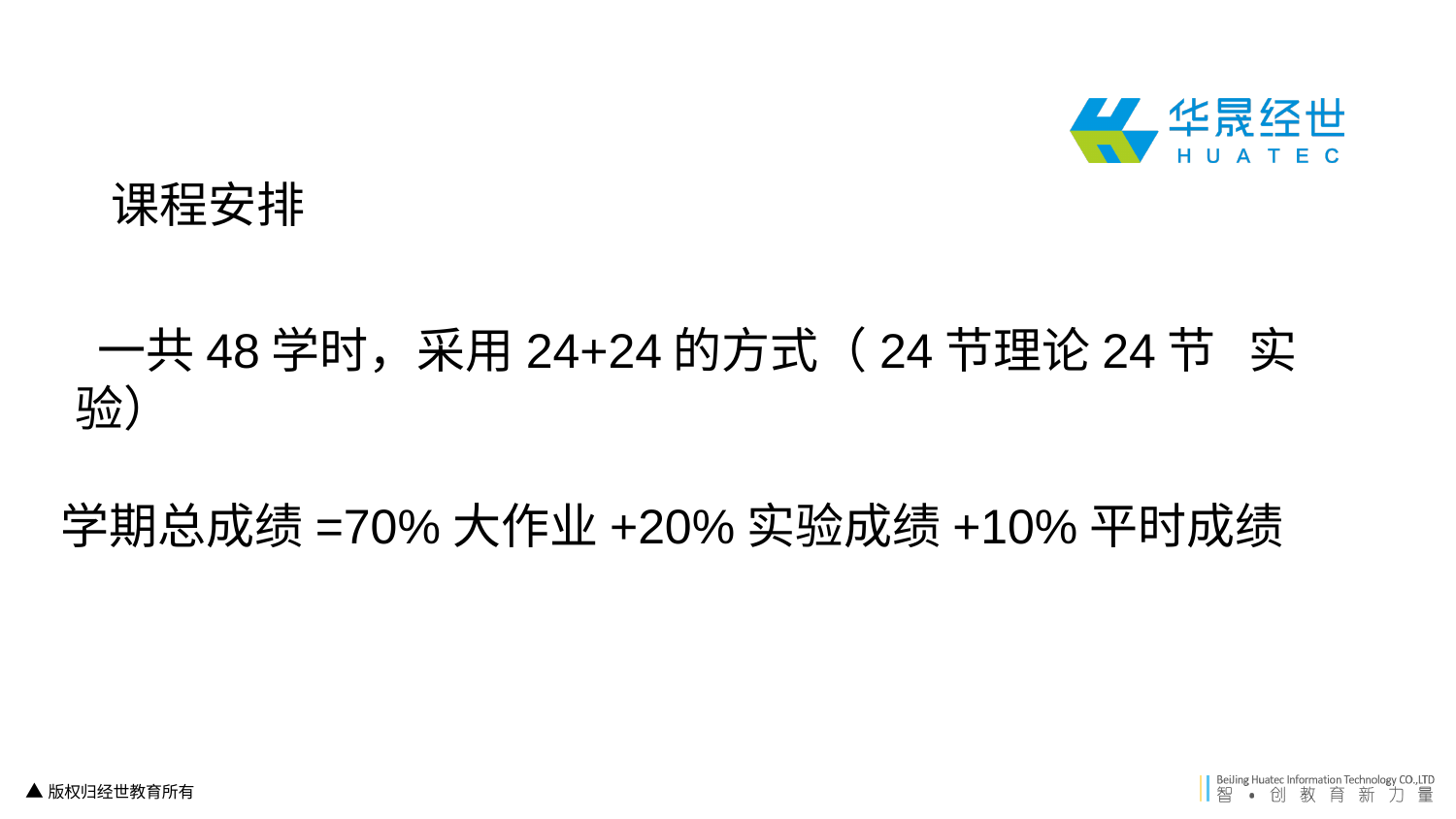

课程安排
 一共48学时，采用24+24的方式（24节理论24节   实验）
学期总成绩=70%大作业+20%实验成绩+10%平时成绩